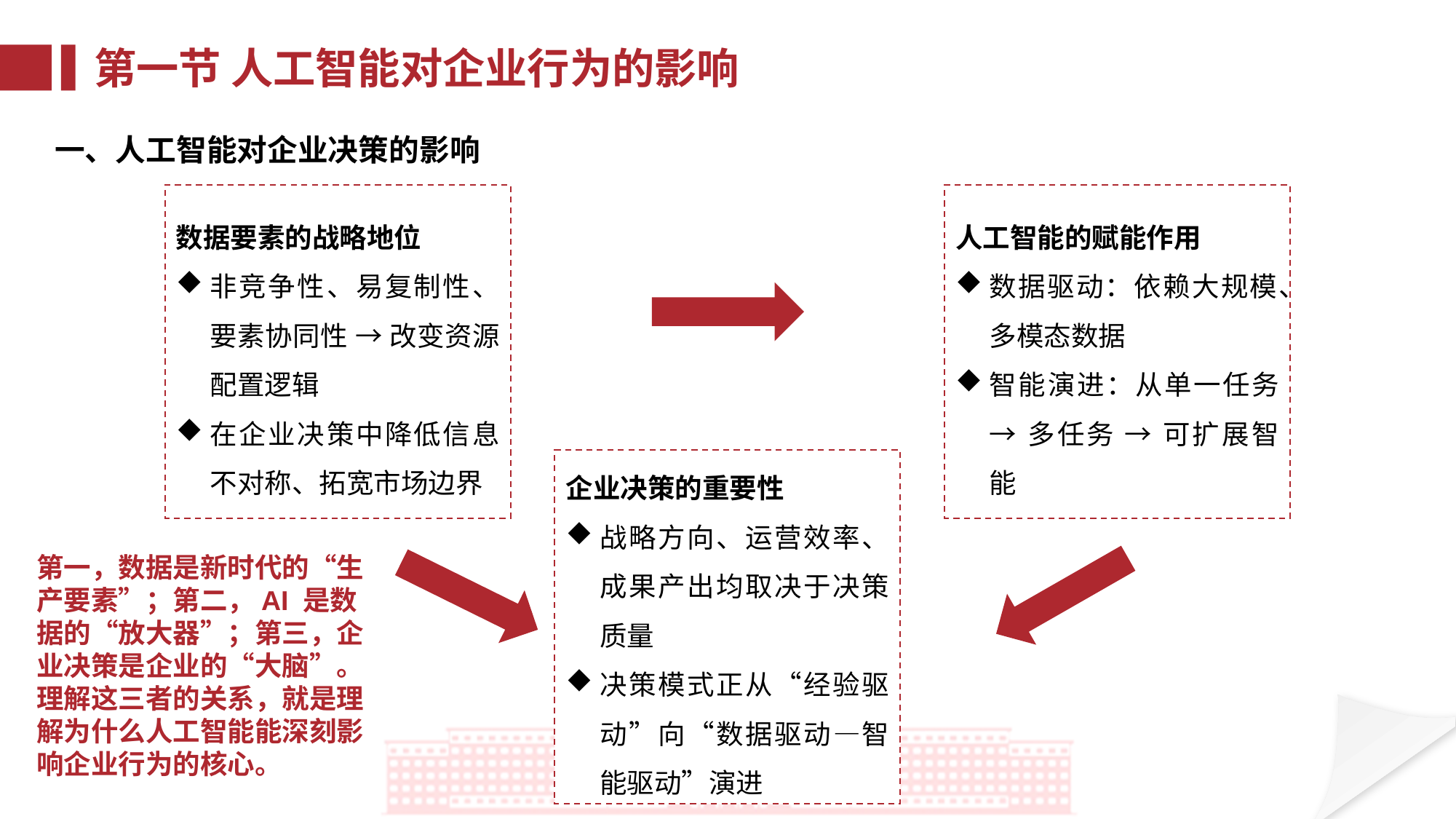

第一节 人工智能对企业行为的影响
一、人工智能对企业决策的影响
数据要素的战略地位
非竞争性、易复制性、要素协同性 → 改变资源配置逻辑
在企业决策中降低信息不对称、拓宽市场边界
人工智能的赋能作用
数据驱动：依赖大规模、多模态数据
智能演进：从单一任务 → 多任务 → 可扩展智能

企业决策的重要性
战略方向、运营效率、成果产出均取决于决策质量
决策模式正从“经验驱动”向“数据驱动—智能驱动”演进
第一，数据是新时代的“生产要素”；第二，AI 是数据的“放大器”；第三，企业决策是企业的“大脑”。理解这三者的关系，就是理解为什么人工智能能深刻影响企业行为的核心。